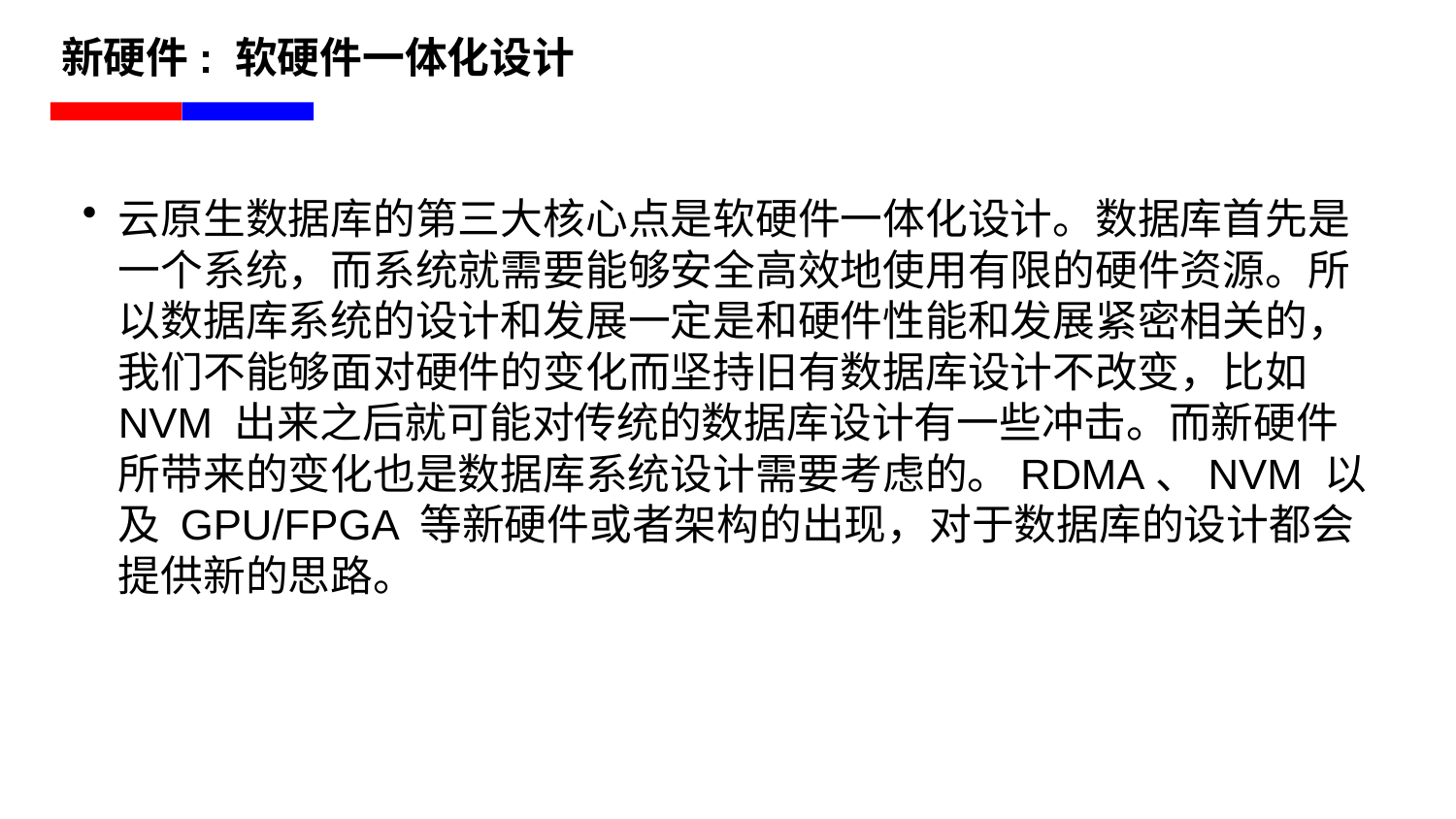

# 新硬件: 软硬件一体化设计
云原生数据库的第三大核心点是软硬件一体化设计。数据库首先是一个系统，而系统就需要能够安全高效地使用有限的硬件资源。所以数据库系统的设计和发展一定是和硬件性能和发展紧密相关的，我们不能够面对硬件的变化而坚持旧有数据库设计不改变，比如 NVM 出来之后就可能对传统的数据库设计有一些冲击。而新硬件所带来的变化也是数据库系统设计需要考虑的。RDMA、NVM 以及 GPU/FPGA 等新硬件或者架构的出现，对于数据库的设计都会提供新的思路。